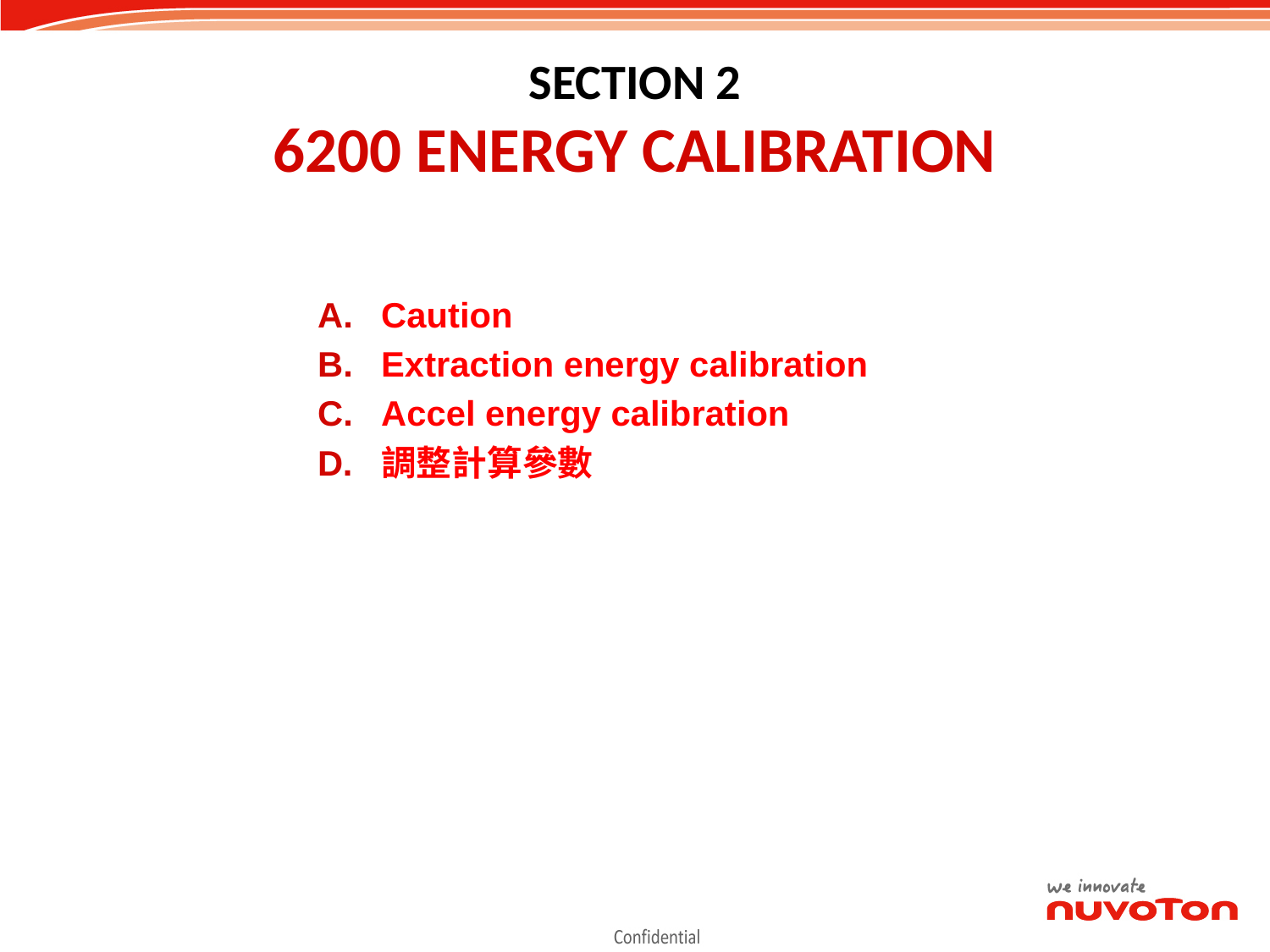

# SECTION 2 6200 ENERGY CALIBRATION
Caution
Extraction energy calibration
Accel energy calibration
調整計算參數